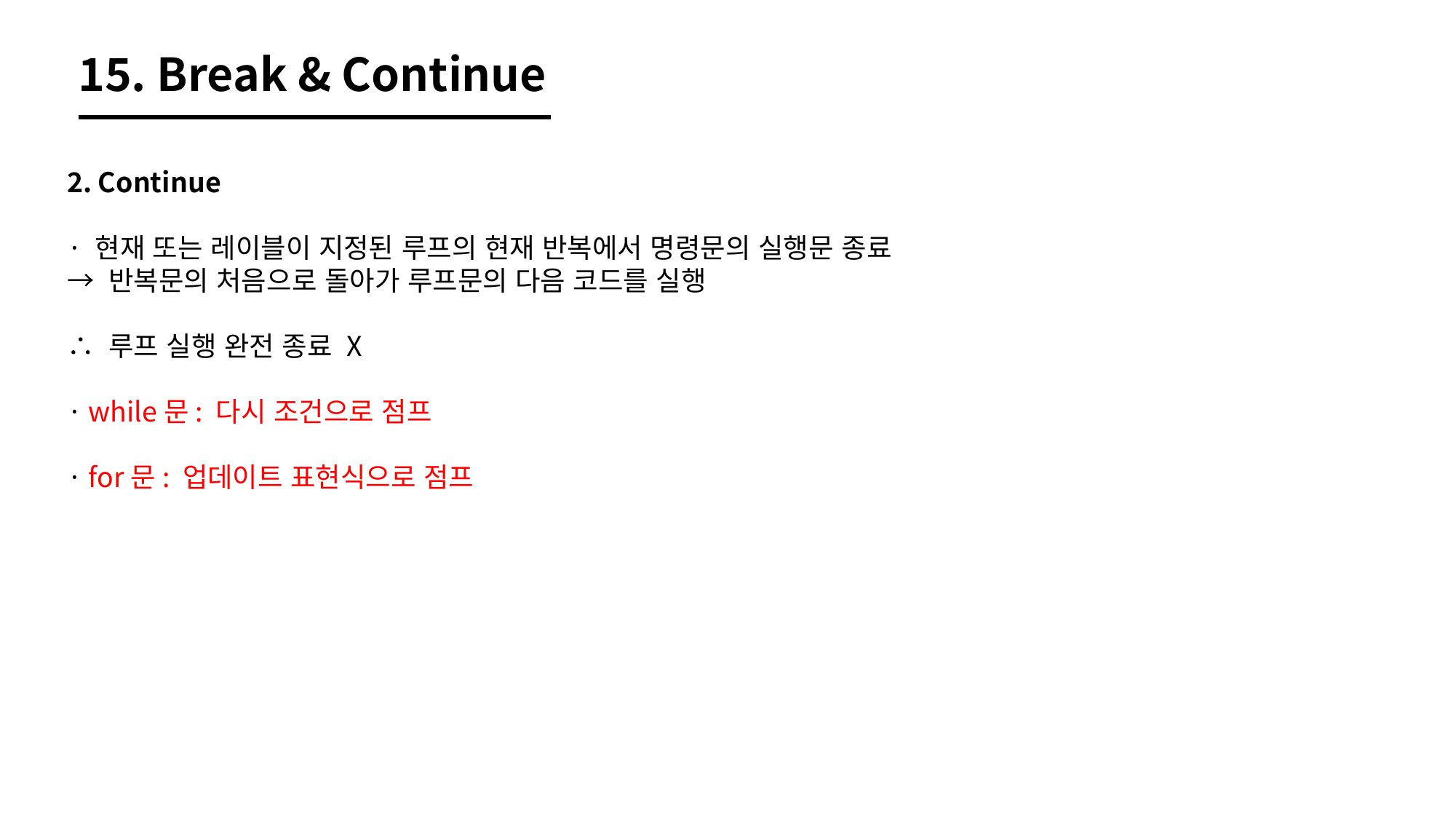

15. Break & Continue
2. Continue

· 현재 또는 레이블이 지정된 루프의 현재 반복에서 명령문의 실행문 종료
→ 반복문의 처음으로 돌아가 루프문의 다음 코드를 실행

∴ 루프 실행 완전 종료 X

· while문: 다시 조건으로 점프

· for문: 업데이트 표현식으로 점프